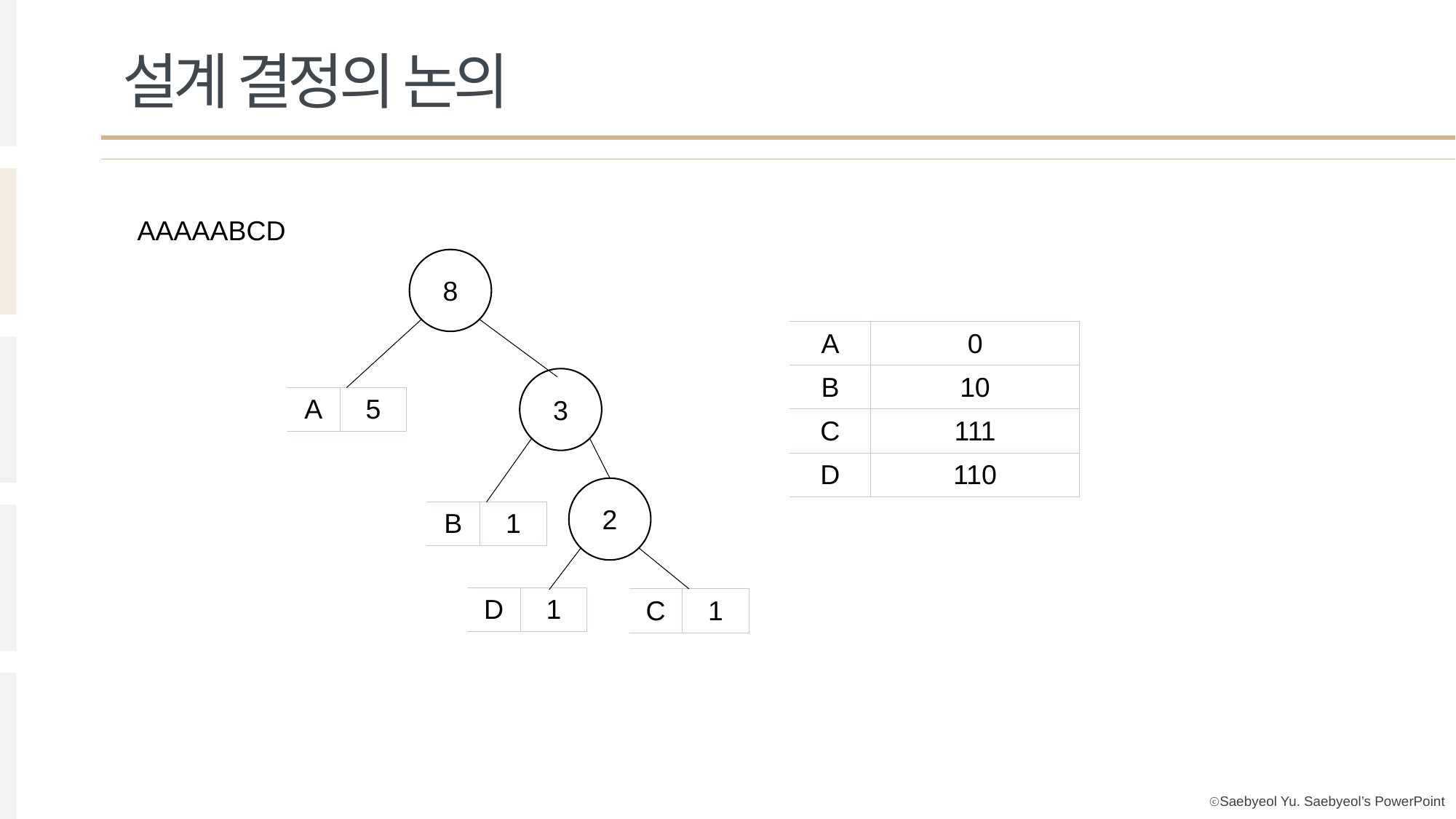

설계 결정의 논의
AAAAABCD
8
| A | 0 |
| --- | --- |
| B | 10 |
| C | 111 |
| D | 110 |
3
| A | 5 |
| --- | --- |
2
| B | 1 |
| --- | --- |
| D | 1 |
| --- | --- |
| C | 1 |
| --- | --- |